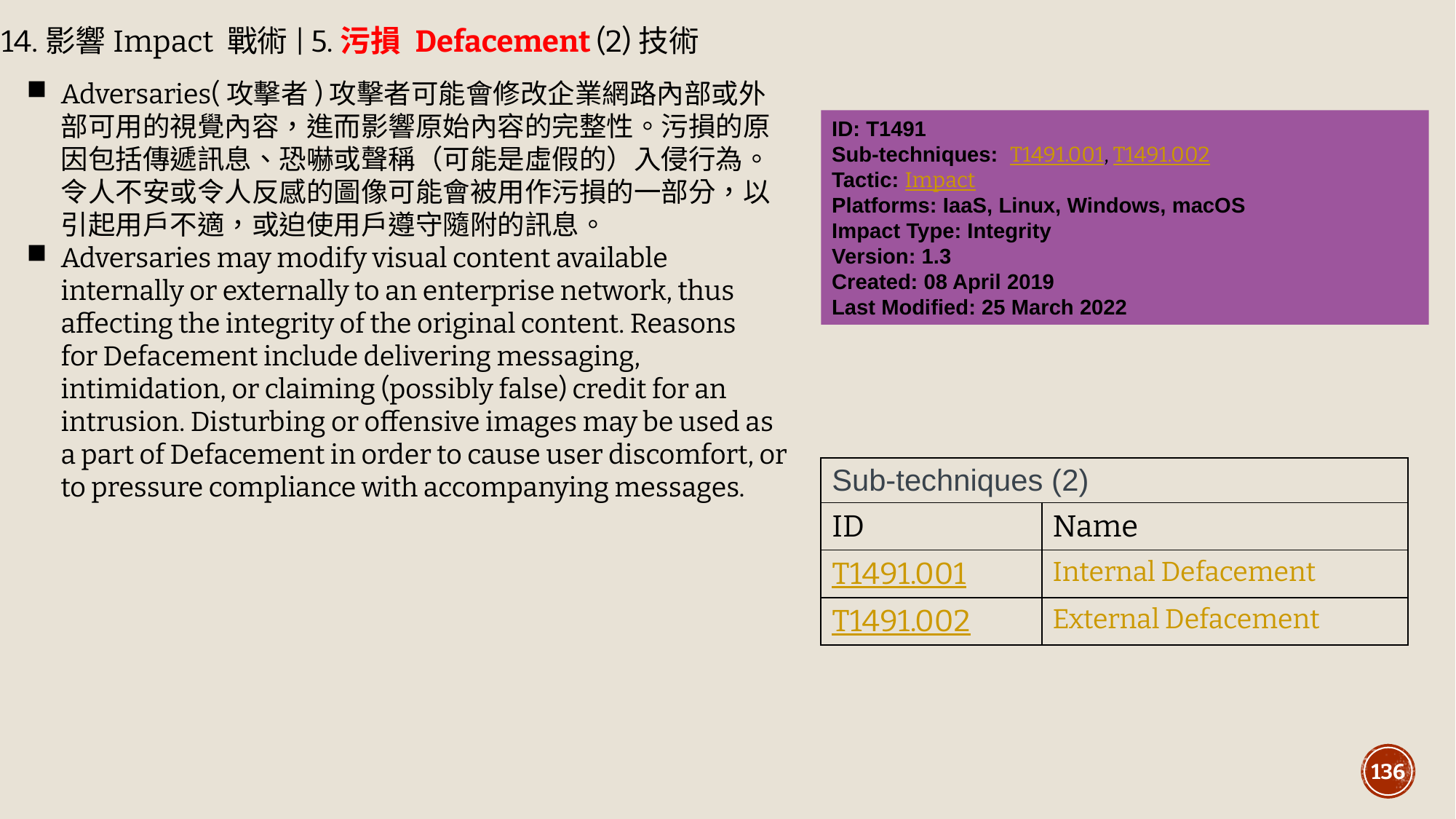

14.影響Impact 戰術| 5.污損 Defacement (2)技術
Adversaries(攻擊者)攻擊者可能會修改企業網路內部或外部可用的視覺內容，進而影響原始內容的完整性。污損的原因包括傳遞訊息、恐嚇或聲稱（可能是虛假的）入侵行為。令人不安或令人反感的圖像可能會被用作污損的一部分，以引起用戶不適，或迫使用戶遵守隨附的訊息。
Adversaries may modify visual content available internally or externally to an enterprise network, thus affecting the integrity of the original content. Reasons for Defacement include delivering messaging, intimidation, or claiming (possibly false) credit for an intrusion. Disturbing or offensive images may be used as a part of Defacement in order to cause user discomfort, or to pressure compliance with accompanying messages.
ID: T1491
Sub-techniques:  T1491.001, T1491.002
Tactic: Impact
Platforms: IaaS, Linux, Windows, macOS
Impact Type: Integrity
Version: 1.3
Created: 08 April 2019
Last Modified: 25 March 2022
| Sub-techniques (2) |  |
| --- | --- |
| ID | Name |
| T1491.001 | Internal Defacement |
| T1491.002 | External Defacement |
136